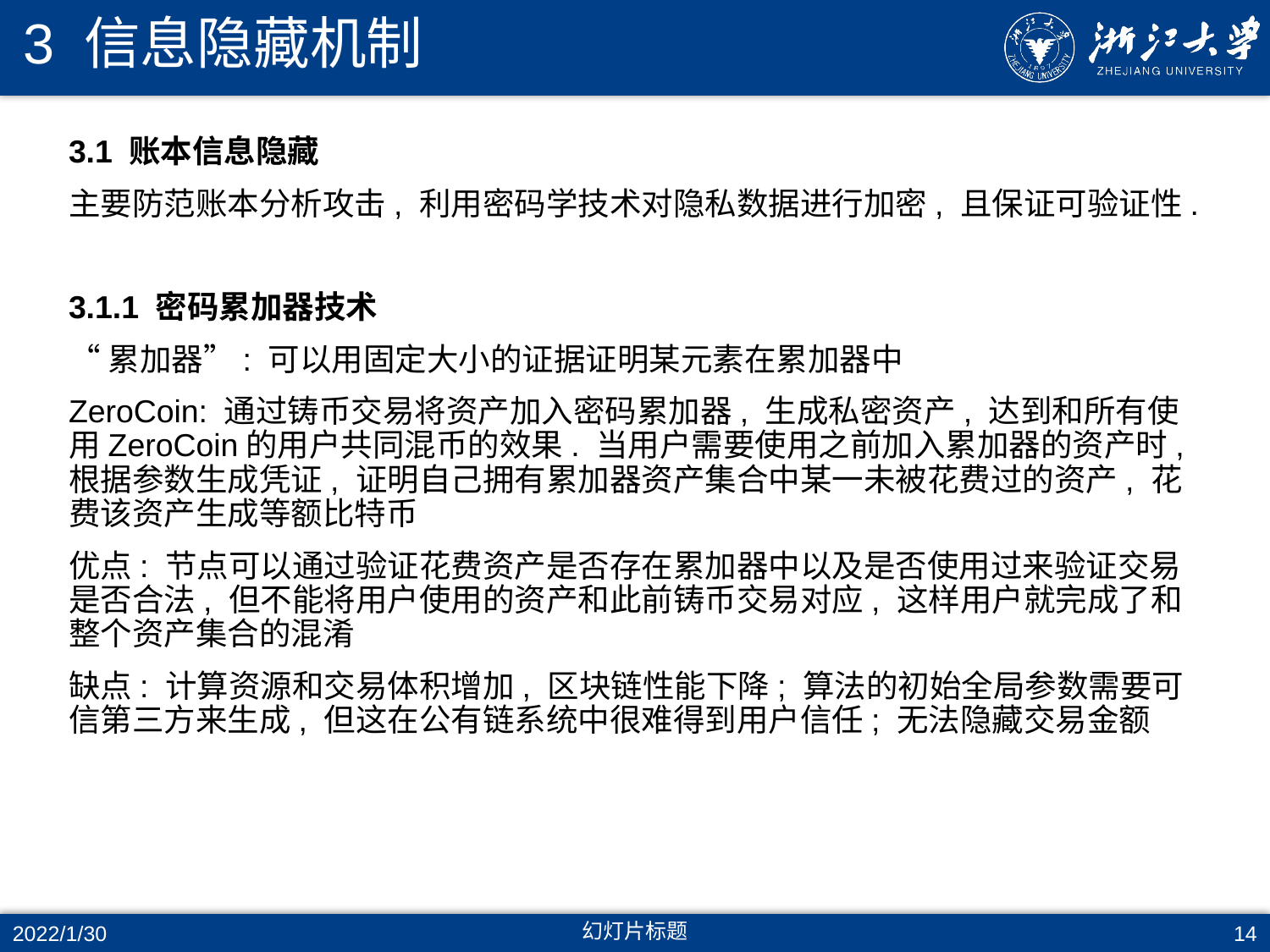

# 3 信息隐藏机制
3.1 账本信息隐藏
主要防范账本分析攻击, 利用密码学技术对隐私数据进行加密, 且保证可验证性.

3.1.1 密码累加器技术
“累加器”: 可以用固定大小的证据证明某元素在累加器中
ZeroCoin: 通过铸币交易将资产加入密码累加器, 生成私密资产, 达到和所有使用ZeroCoin的用户共同混币的效果. 当用户需要使用之前加入累加器的资产时, 根据参数生成凭证, 证明自己拥有累加器资产集合中某一未被花费过的资产, 花费该资产生成等额比特币
优点: 节点可以通过验证花费资产是否存在累加器中以及是否使用过来验证交易是否合法, 但不能将用户使用的资产和此前铸币交易对应, 这样用户就完成了和整个资产集合的混淆
缺点: 计算资源和交易体积增加, 区块链性能下降; 算法的初始全局参数需要可信第三方来生成, 但这在公有链系统中很难得到用户信任; 无法隐藏交易金额
2022/1/30
幻灯片标题
14